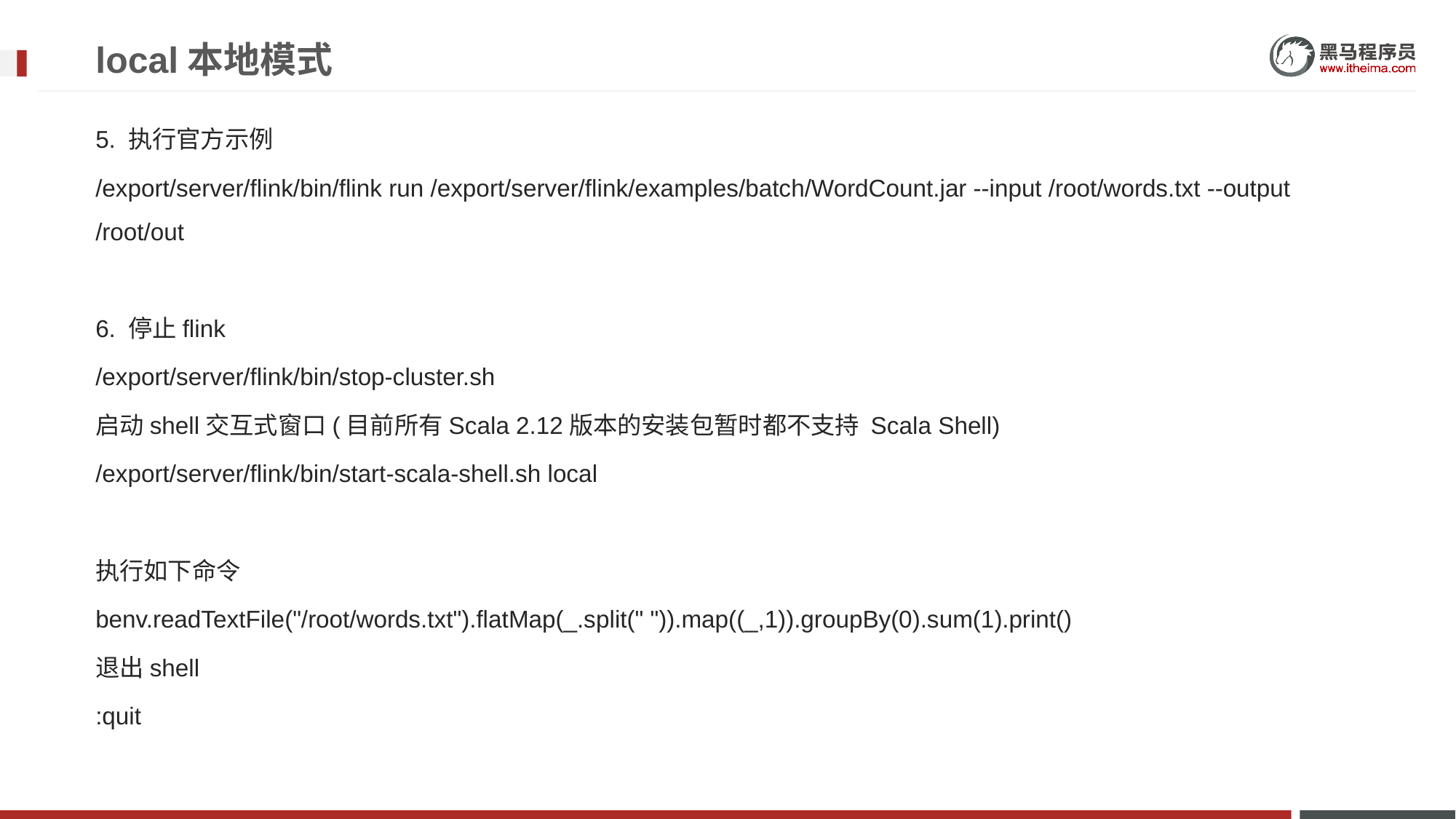

# local本地模式
5. 执行官方示例
/export/server/flink/bin/flink run /export/server/flink/examples/batch/WordCount.jar --input /root/words.txt --output /root/out

6. 停止flink
/export/server/flink/bin/stop-cluster.sh
启动shell交互式窗口(目前所有Scala 2.12版本的安装包暂时都不支持 Scala Shell)
/export/server/flink/bin/start-scala-shell.sh local

执行如下命令
benv.readTextFile("/root/words.txt").flatMap(_.split(" ")).map((_,1)).groupBy(0).sum(1).print()
退出shell
:quit